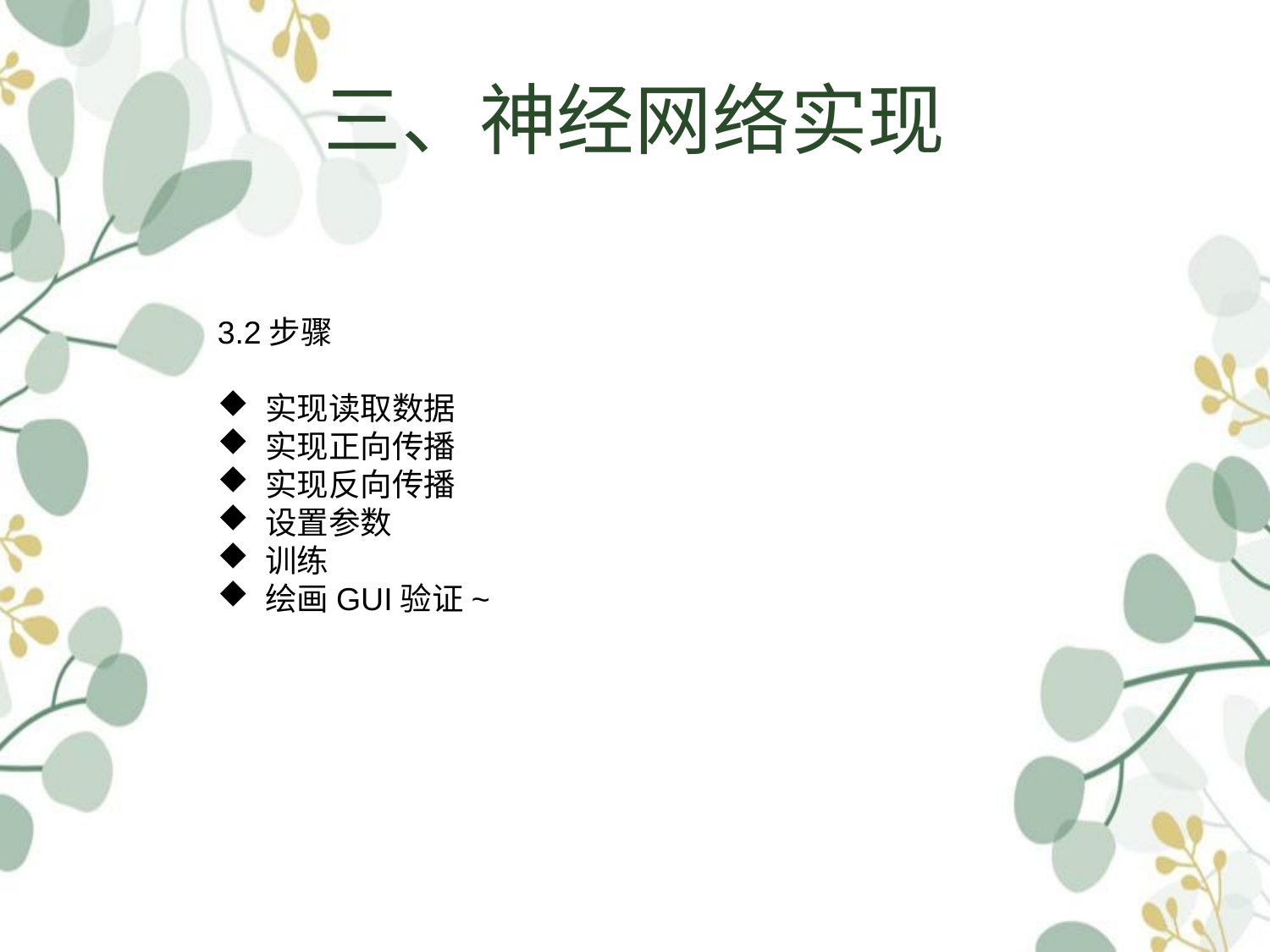

三、神经网络实现
3.2步骤

实现读取数据
实现正向传播
实现反向传播
设置参数
训练
绘画GUI验证~